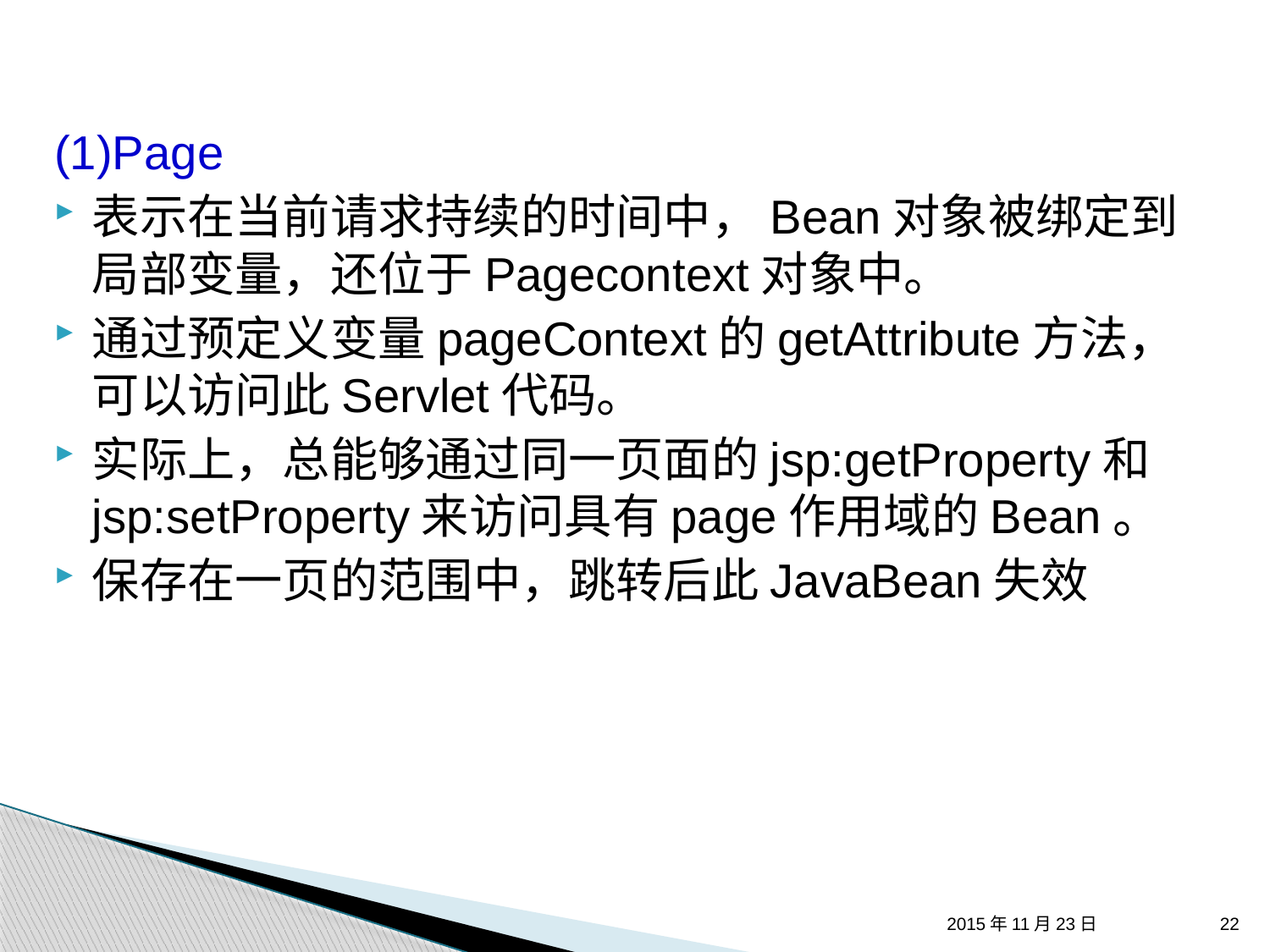

(1)Page
表示在当前请求持续的时间中，Bean对象被绑定到局部变量，还位于Pagecontext对象中。
通过预定义变量pageContext的getAttribute方法，可以访问此Servlet代码。
实际上，总能够通过同一页面的jsp:getProperty和jsp:setProperty来访问具有page作用域的Bean。
保存在一页的范围中，跳转后此JavaBean失效

2015年11月23日
22